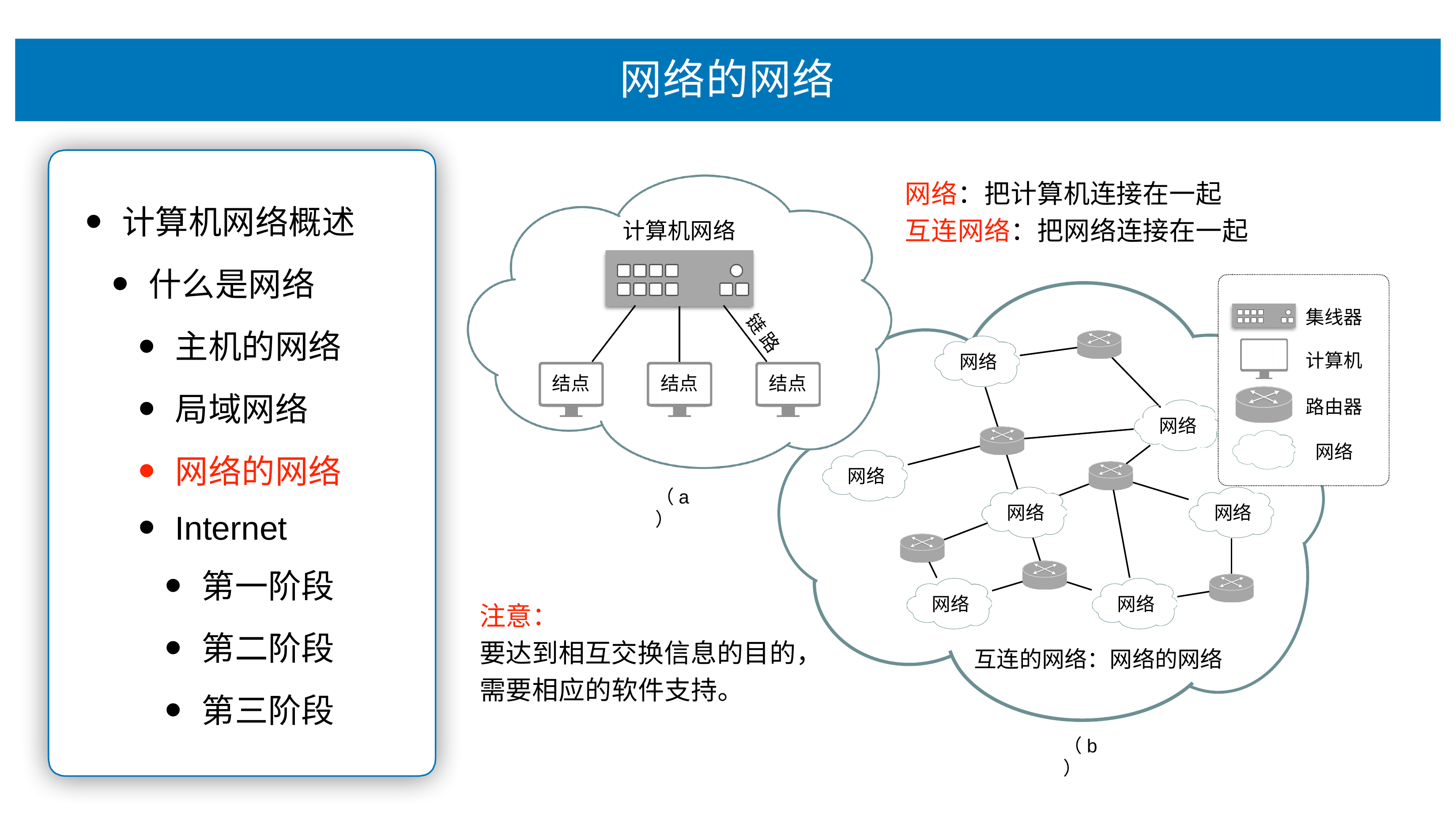

# ⽹络的⽹络

⽹络：把计算机连接在⼀起 互连⽹络：把⽹络连接在⼀起

计算机⽹络概述
什么是⽹络
主机的⽹络
局域⽹络
⽹络的⽹络
Internet
第⼀阶段
第⼆阶段
第三阶段
计算机⽹络

集线器

链 路

计算机

⽹络

结点
结点
结点

路由器

⽹络

⽹络

⽹络

（a）

⽹络
⽹络

⽹络
⽹络

注意：
要达到相互交换信息的⽬的， 需要相应的软件⽀持。

互连的⽹络：⽹络的⽹络

（b）